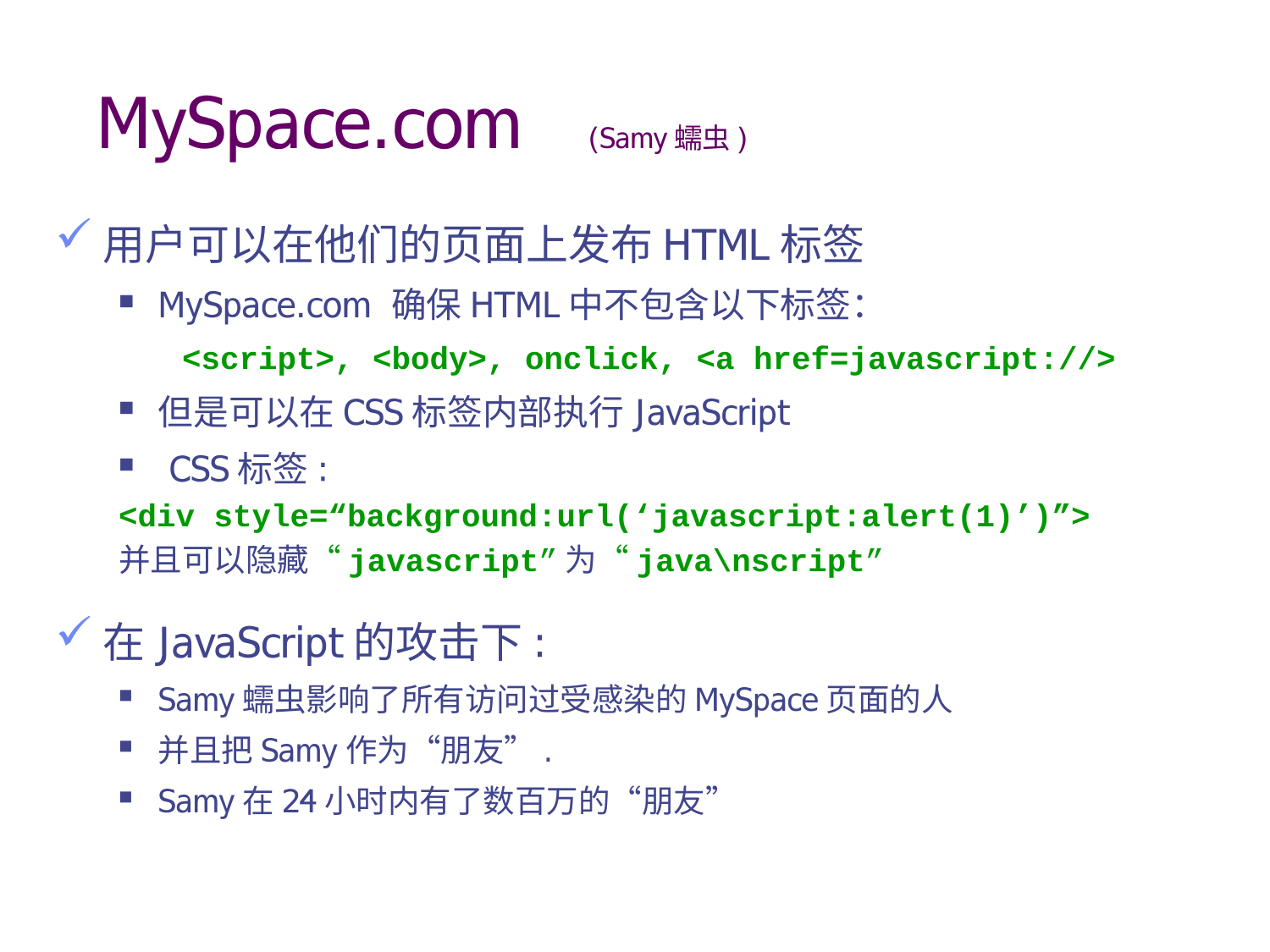

# MySpace.com   (Samy蠕虫)
用户可以在他们的页面上发布HTML标签
MySpace.com 确保HTML中不包含以下标签：
<script>, <body>, onclick, <a href=javascript://>
但是可以在CSS标签内部执行JavaScript
 CSS标签:
<div style=“background:url(‘javascript:alert(1)’)”>
并且可以隐藏“javascript”为“java\nscript”
在JavaScript的攻击下:
Samy蠕虫影响了所有访问过受感染的MySpace页面的人
并且把Samy作为“朋友”.
Samy在24小时内有了数百万的“朋友”